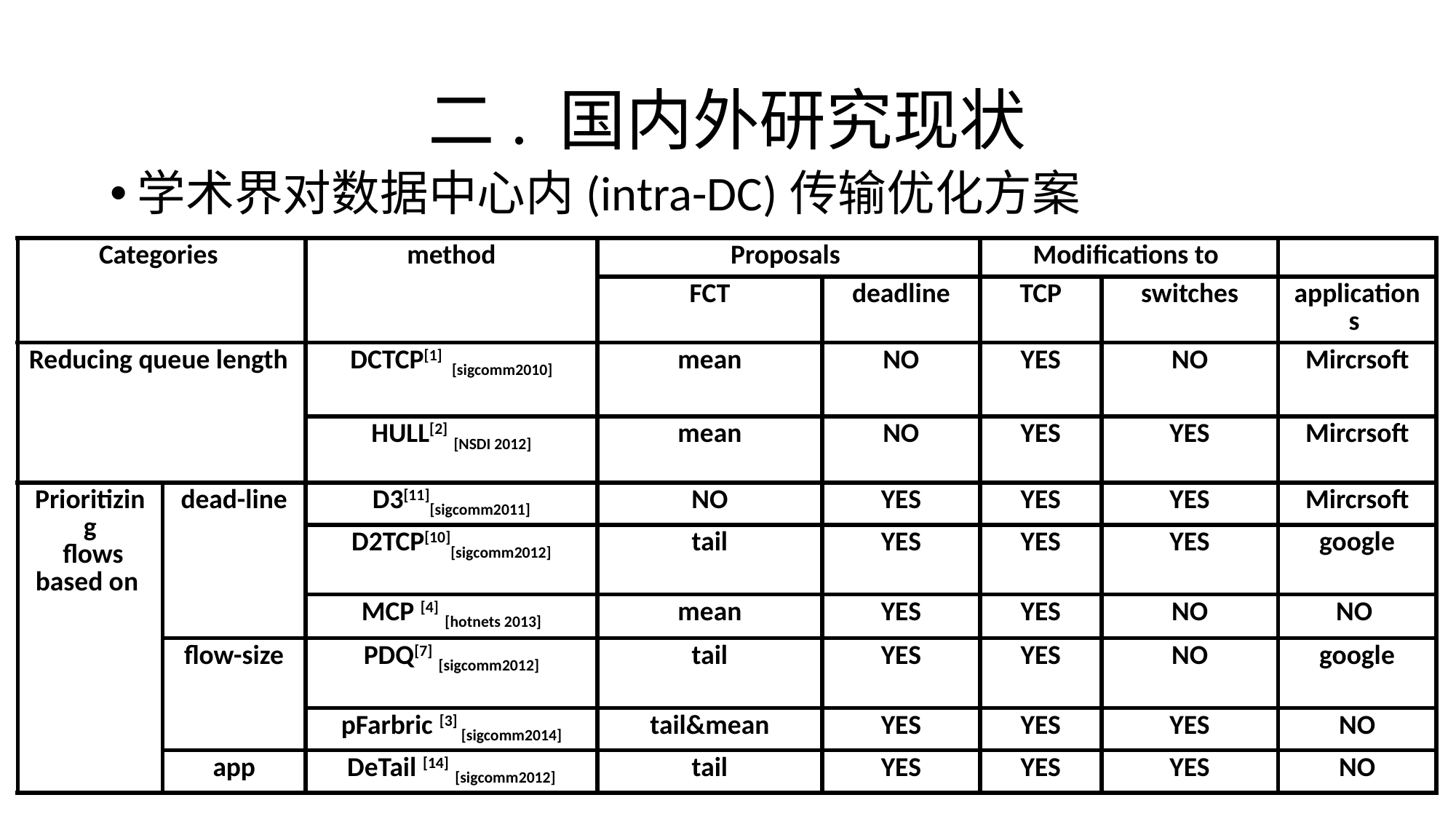

# 二. 国内外研究现状
学术界对数据中心内(intra-DC)传输优化方案

| Categories |  | method | Proposals |  | Modifications to |  |  |
| --- | --- | --- | --- | --- | --- | --- | --- |
|  |  |  | FCT | deadline | TCP | switches | applications |
| Reducing queue length |  | DCTCP[1] [sigcomm2010] | mean | NO | YES | NO | Mircrsoft |
|  |  | HULL[2] [NSDI 2012] | mean | NO | YES | YES | Mircrsoft |
| Prioritizing flows based on | dead-line | D3[11][sigcomm2011] | NO | YES | YES | YES | Mircrsoft |
|  |  | D2TCP[10][sigcomm2012] | tail | YES | YES | YES | google |
|  |  | MCP [4] [hotnets 2013] | mean | YES | YES | NO | NO |
|  | flow-size | PDQ[7] [sigcomm2012] | tail | YES | YES | NO | google |
|  |  | pFarbric [3] [sigcomm2014] | tail&mean | YES | YES | YES | NO |
|  | app | DeTail [14] [sigcomm2012] | tail | YES | YES | YES | NO |